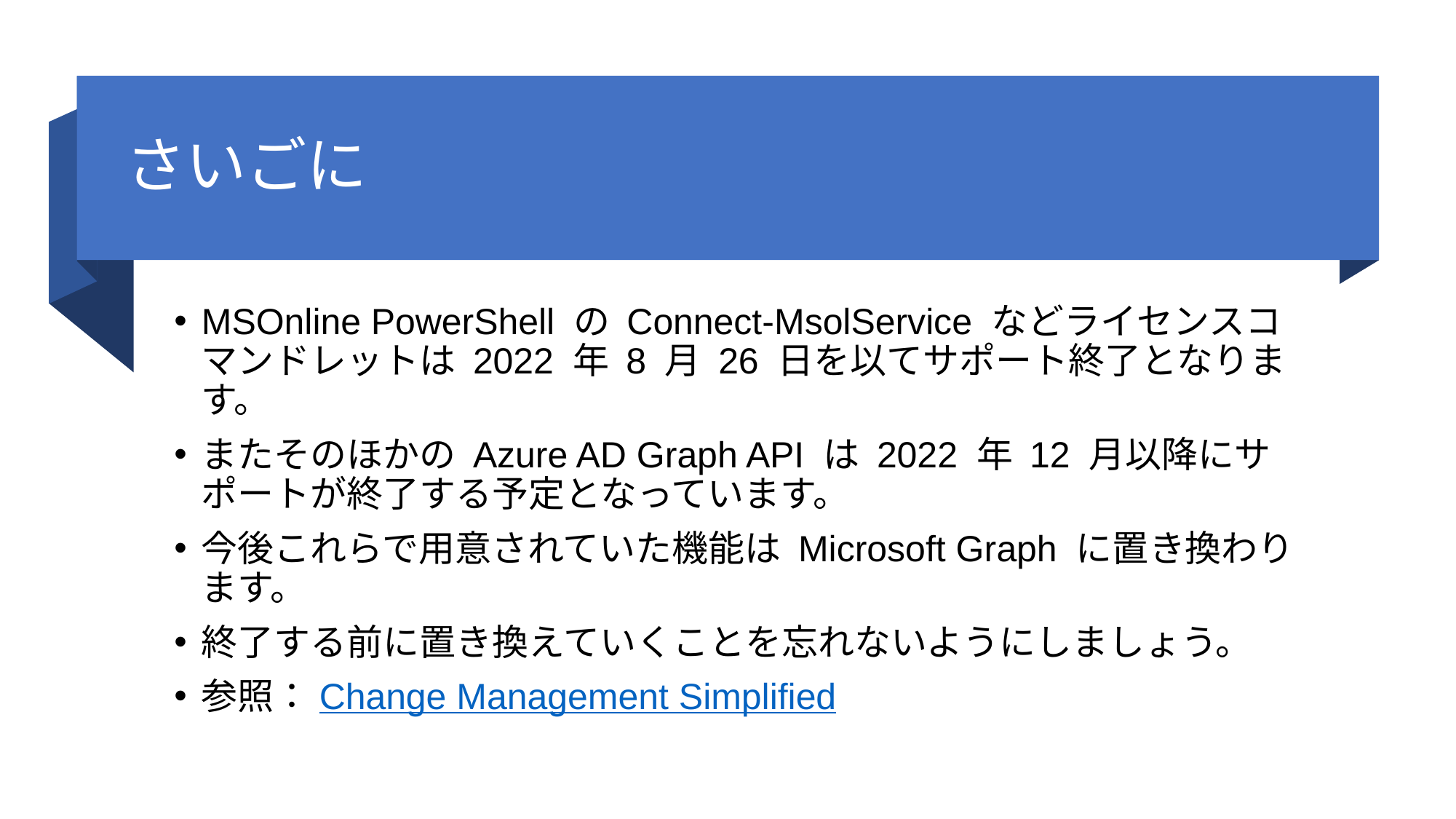

# さいごに

MSOnline PowerShell の Connect-MsolService などライセンスコマンドレットは 2022 年 8 月 26 日を以てサポート終了となります。
またそのほかの Azure AD Graph API は 2022 年 12 月以降にサポートが終了する予定となっています。
今後これらで用意されていた機能は Microsoft Graph に置き換わります。
終了する前に置き換えていくことを忘れないようにしましょう。
参照：Change Management Simplified